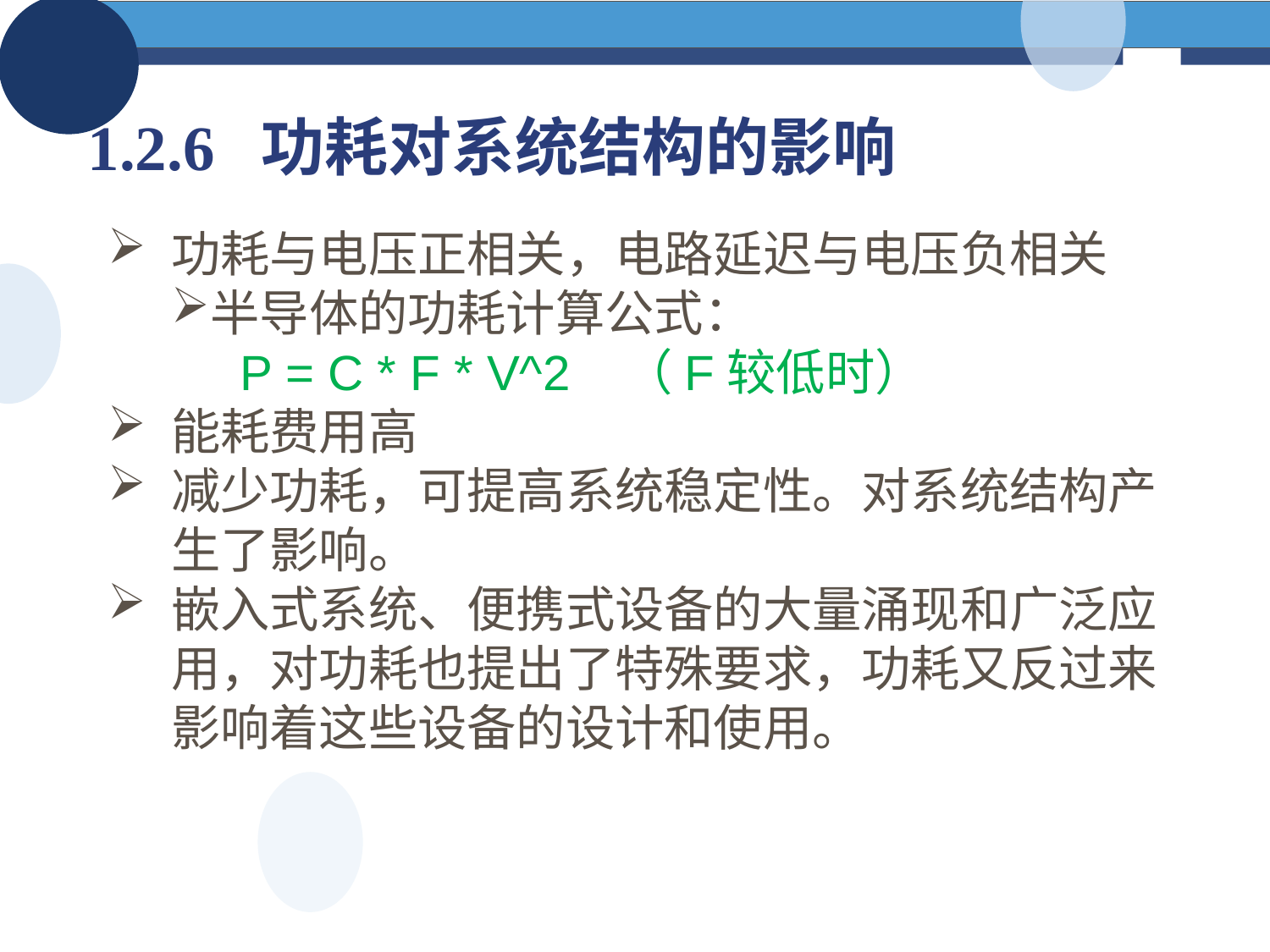

# 1.2.6  功耗对系统结构的影响
功耗与电压正相关，电路延迟与电压负相关
半导体的功耗计算公式：
     P = C * F * V^2   （F较低时）
能耗费用高
减少功耗，可提高系统稳定性。对系统结构产生了影响。
嵌入式系统、便携式设备的大量涌现和广泛应用，对功耗也提出了特殊要求，功耗又反过来影响着这些设备的设计和使用。